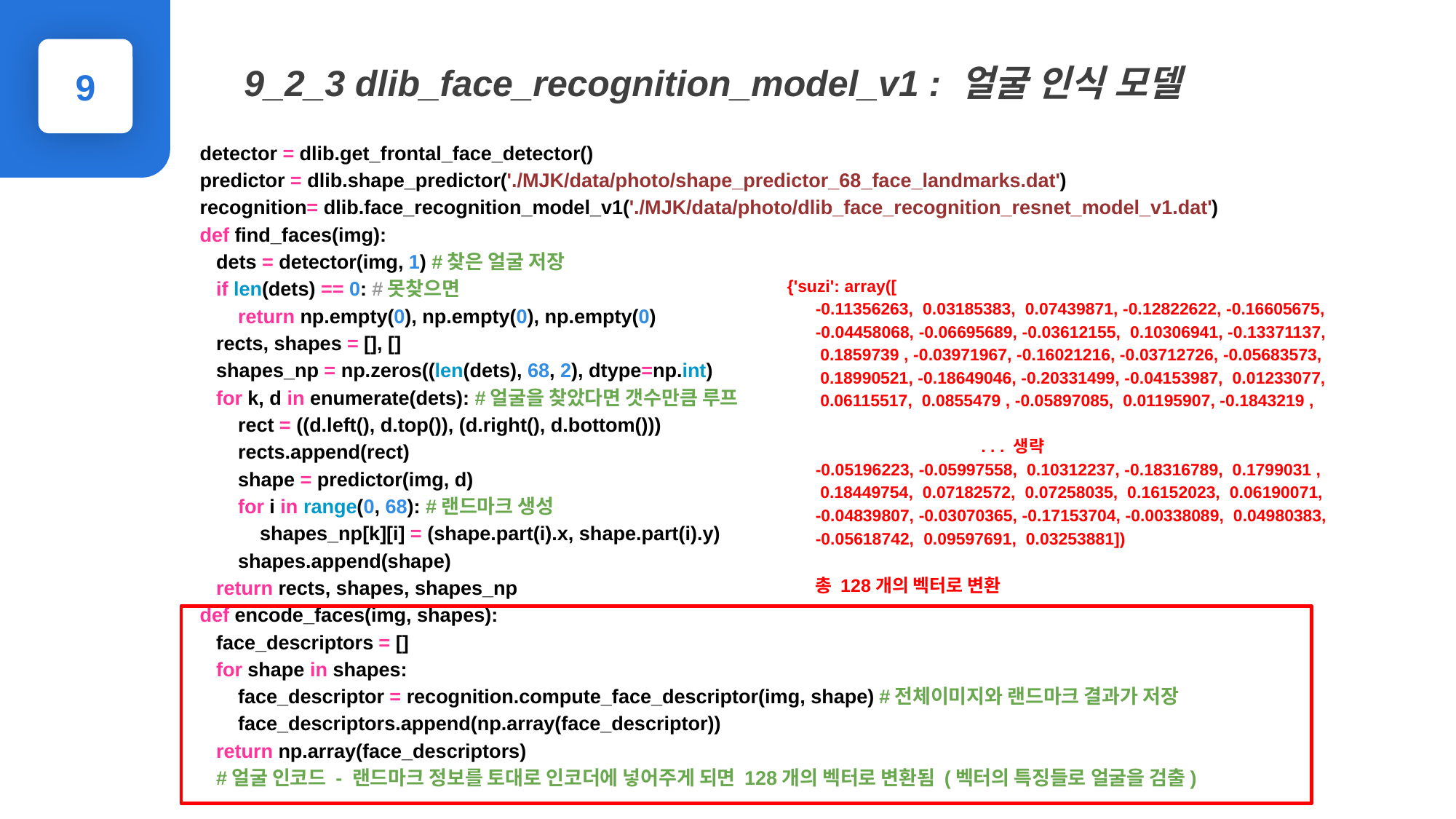

9_2_3 dlib_face_recognition_model_v1 : 얼굴 인식 모델
9
PPTBIZCAM
detector = dlib.get_frontal_face_detector()
predictor = dlib.shape_predictor('./MJK/data/photo/shape_predictor_68_face_landmarks.dat')
recognition= dlib.face_recognition_model_v1('./MJK/data/photo/dlib_face_recognition_resnet_model_v1.dat')
def find_faces(img):
   dets = detector(img, 1) #찾은 얼굴 저장
   if len(dets) == 0: #못찾으면
       return np.empty(0), np.empty(0), np.empty(0)
   rects, shapes = [], []
   shapes_np = np.zeros((len(dets), 68, 2), dtype=np.int)
   for k, d in enumerate(dets): #얼굴을 찾았다면 갯수만큼 루프
       rect = ((d.left(), d.top()), (d.right(), d.bottom()))
       rects.append(rect)
       shape = predictor(img, d)
       for i in range(0, 68): #랜드마크 생성
           shapes_np[k][i] = (shape.part(i).x, shape.part(i).y)
       shapes.append(shape)
   return rects, shapes, shapes_np
def encode_faces(img, shapes):
   face_descriptors = []
   for shape in shapes:
       face_descriptor = recognition.compute_face_descriptor(img, shape) #전체이미지와 랜드마크 결과가 저장
       face_descriptors.append(np.array(face_descriptor))
   return np.array(face_descriptors)
   #얼굴 인코드 - 랜드마크 정보를 토대로 인코더에 넣어주게 되면 128개의 벡터로 변환됨 (벡터의 특징들로 얼굴을 검출)
{'suzi': array([
      -0.11356263,  0.03185383,  0.07439871, -0.12822622, -0.16605675,
      -0.04458068, -0.06695689, -0.03612155,  0.10306941, -0.13371137,
       0.1859739 , -0.03971967, -0.16021216, -0.03712726, -0.05683573,
       0.18990521, -0.18649046, -0.20331499, -0.04153987,  0.01233077,
       0.06115517,  0.0855479 , -0.05897085,  0.01195907, -0.1843219 ,
                                         . . . 생략
      -0.05196223, -0.05997558,  0.10312237, -0.18316789,  0.1799031 ,
       0.18449754,  0.07182572,  0.07258035,  0.16152023,  0.06190071,
      -0.04839807, -0.03070365, -0.17153704, -0.00338089,  0.04980383,
      -0.05618742,  0.09597691,  0.03253881])

        총 128개의 벡터로 변환